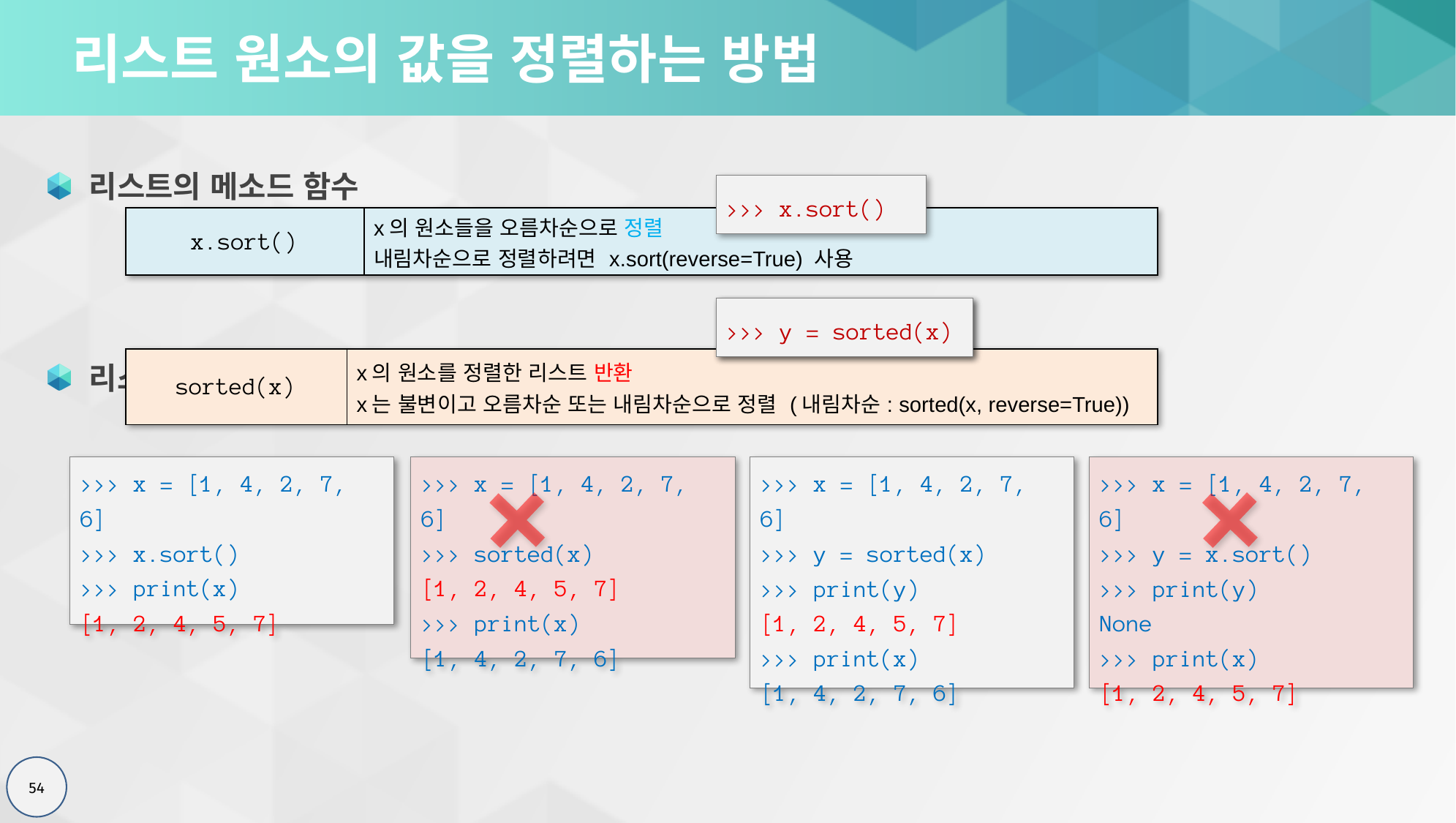

# 리스트 원소의 값을 정렬하는 방법
리스트의 메소드 함수

리스트 관련 내장함수
>>> x.sort()
| x.sort() | x의 원소들을 오름차순으로 정렬 내림차순으로 정렬하려면 x.sort(reverse=True) 사용 |
| --- | --- |
>>> sorted(x)
>>> y = sorted(x)
| sorted(x) | x의 원소를 정렬한 리스트 반환 x는 불변이고 오름차순 또는 내림차순으로 정렬 (내림차순: sorted(x, reverse=True)) |
| --- | --- |
>>> x = [1, 4, 2, 7, 6]
>>> x.sort()
>>> print(x)
[1, 2, 4, 5, 7]
>>> x = [1, 4, 2, 7, 6]
>>> sorted(x)
[1, 2, 4, 5, 7]
>>> print(x)
[1, 4, 2, 7, 6]
>>> x = [1, 4, 2, 7, 6]
>>> y = sorted(x)
>>> print(y)
[1, 2, 4, 5, 7]
>>> print(x)
[1, 4, 2, 7, 6]
>>> x = [1, 4, 2, 7, 6]
>>> y = x.sort()
>>> print(y)
None
>>> print(x)
[1, 2, 4, 5, 7]